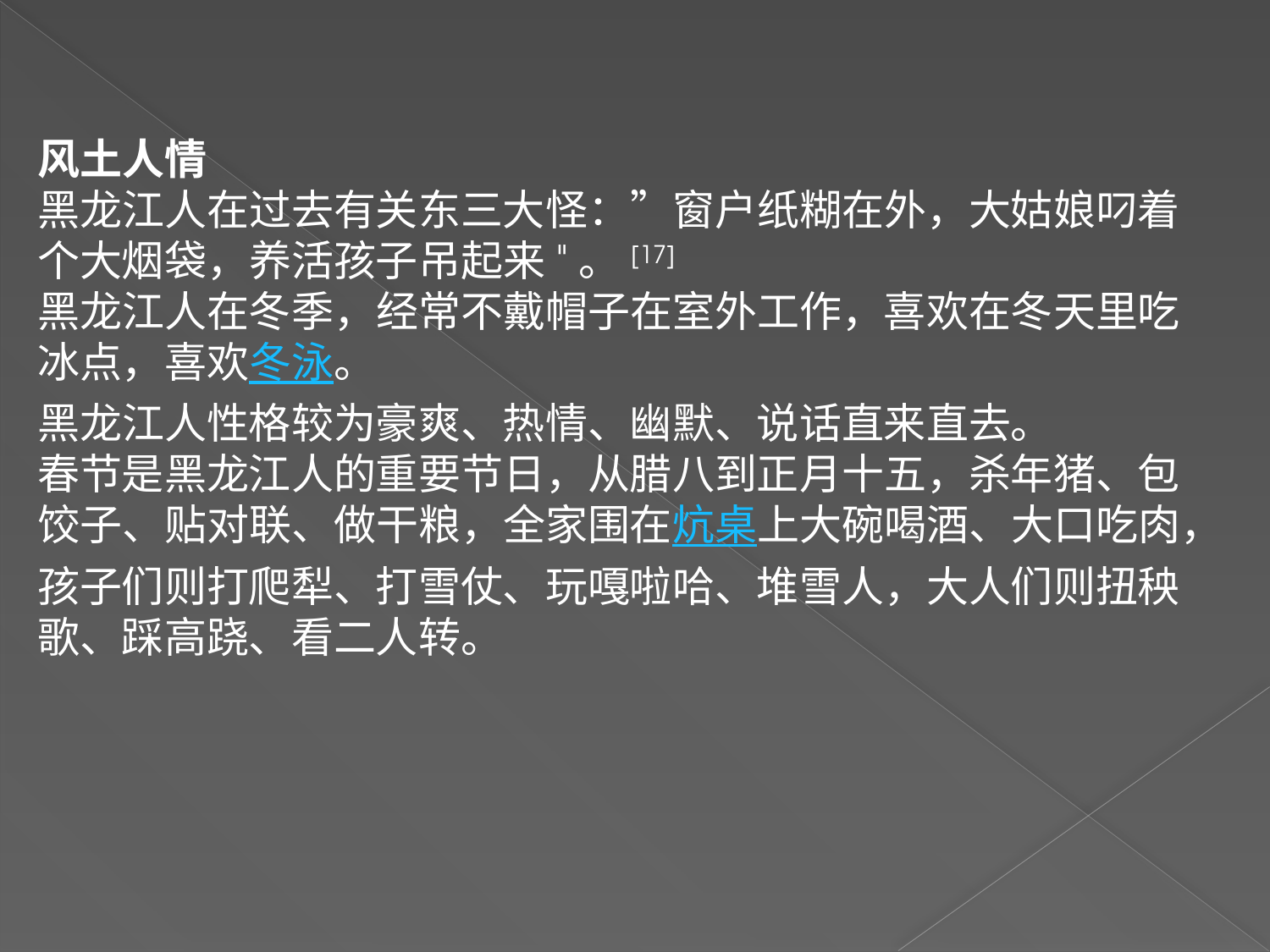

风土人情
黑龙江人在过去有关东三大怪：”窗户纸糊在外，大姑娘叼着个大烟袋，养活孩子吊起来"。[17]
黑龙江人在冬季，经常不戴帽子在室外工作，喜欢在冬天里吃冰点，喜欢冬泳。
黑龙江人性格较为豪爽、热情、幽默、说话直来直去。
春节是黑龙江人的重要节日，从腊八到正月十五，杀年猪、包饺子、贴对联、做干粮，全家围在炕桌上大碗喝酒、大口吃肉，孩子们则打爬犁、打雪仗、玩嘎啦哈、堆雪人，大人们则扭秧歌、踩高跷、看二人转。